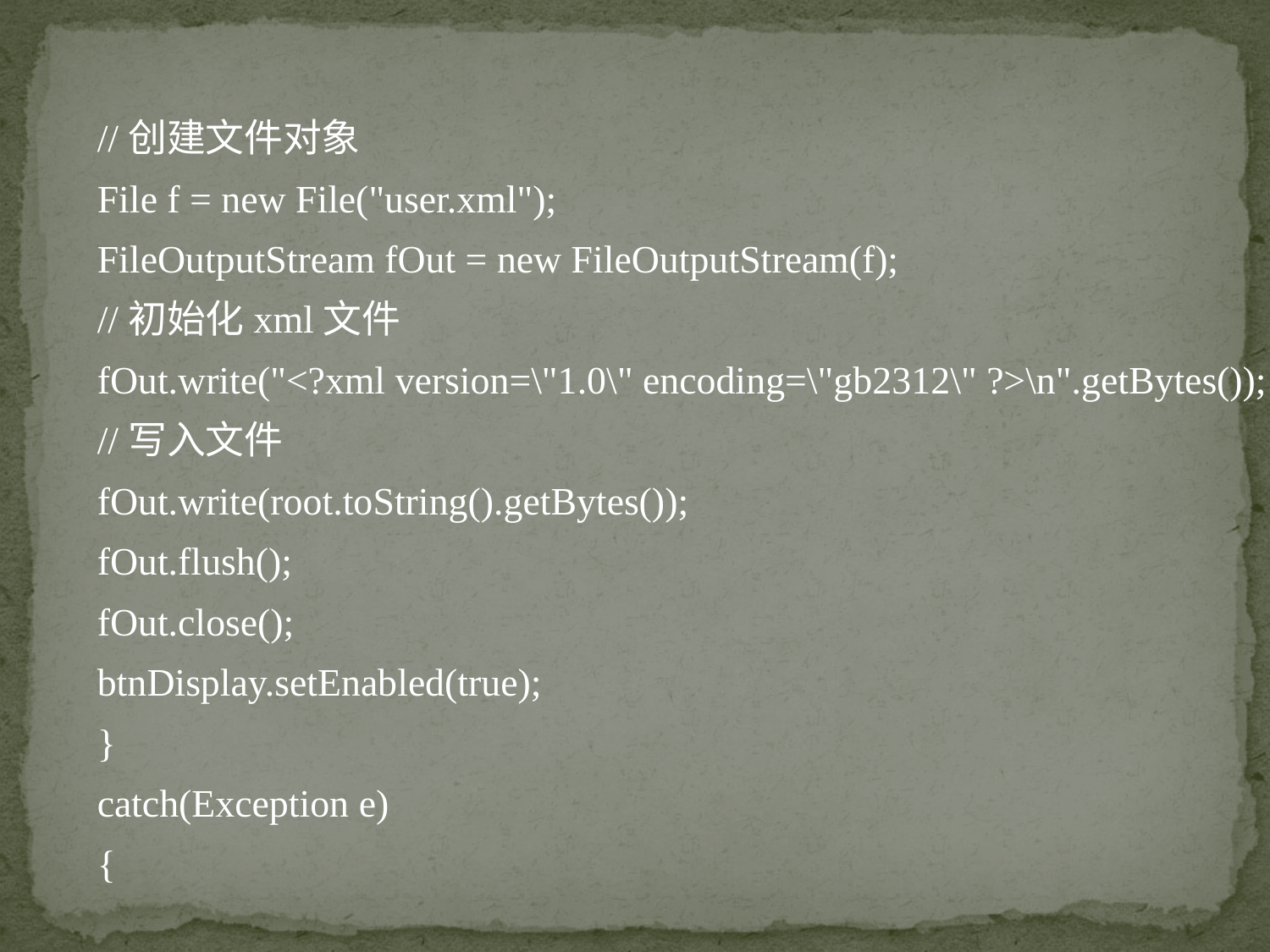

//创建文件对象
File f = new File("user.xml");
FileOutputStream fOut = new FileOutputStream(f);
//初始化xml文件
fOut.write("<?xml version=\"1.0\" encoding=\"gb2312\" ?>\n".getBytes());
//写入文件
fOut.write(root.toString().getBytes());
fOut.flush();
fOut.close();
btnDisplay.setEnabled(true);
}
catch(Exception e)
{